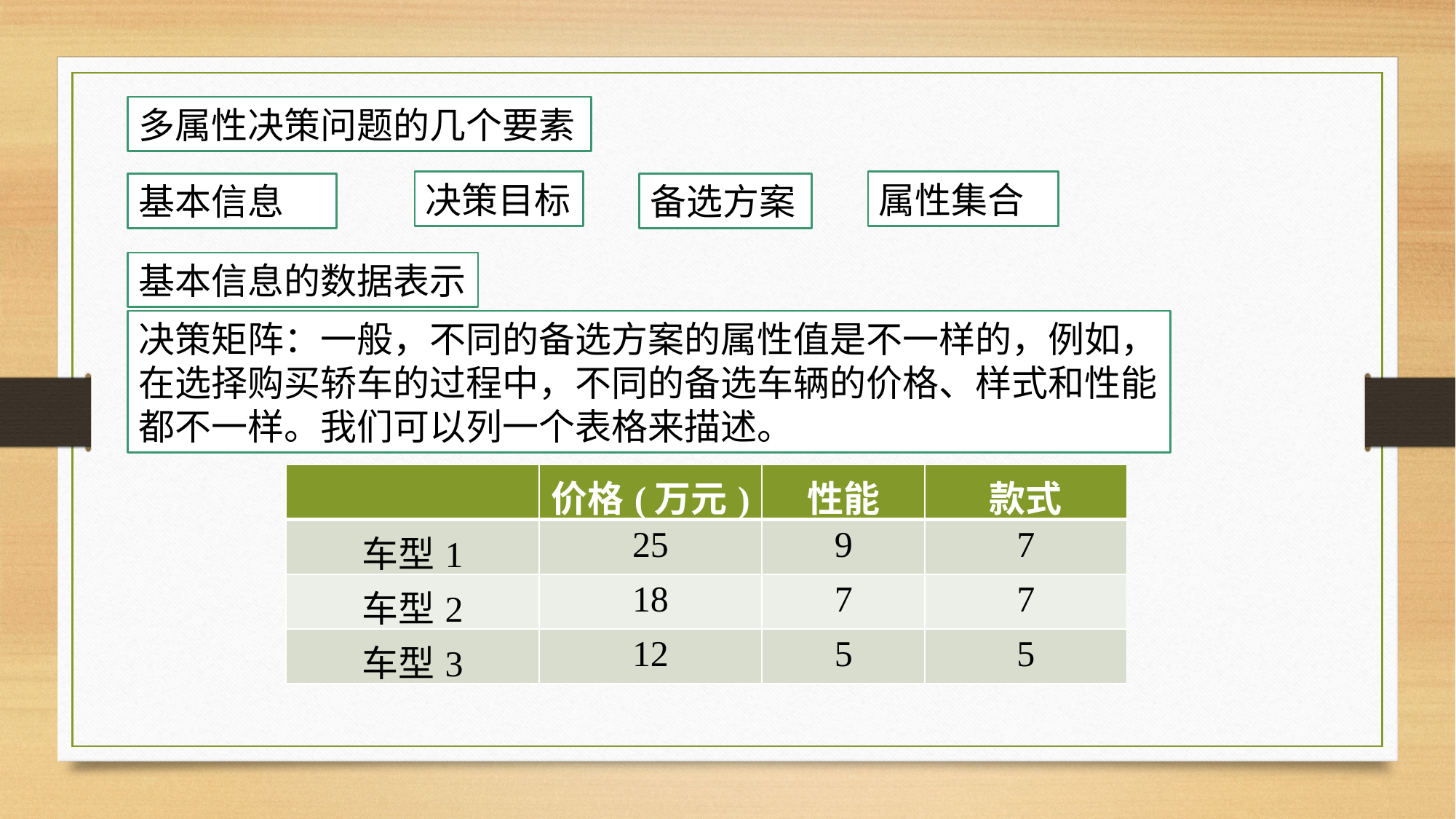

多属性决策问题的几个要素
决策目标
属性集合
基本信息
备选方案
基本信息的数据表示
决策矩阵：一般，不同的备选方案的属性值是不一样的，例如，在选择购买轿车的过程中，不同的备选车辆的价格、样式和性能都不一样。我们可以列一个表格来描述。
|  | 价格(万元) | 性能 | 款式 |
| --- | --- | --- | --- |
| 车型1 | 25 | 9 | 7 |
| 车型2 | 18 | 7 | 7 |
| 车型3 | 12 | 5 | 5 |